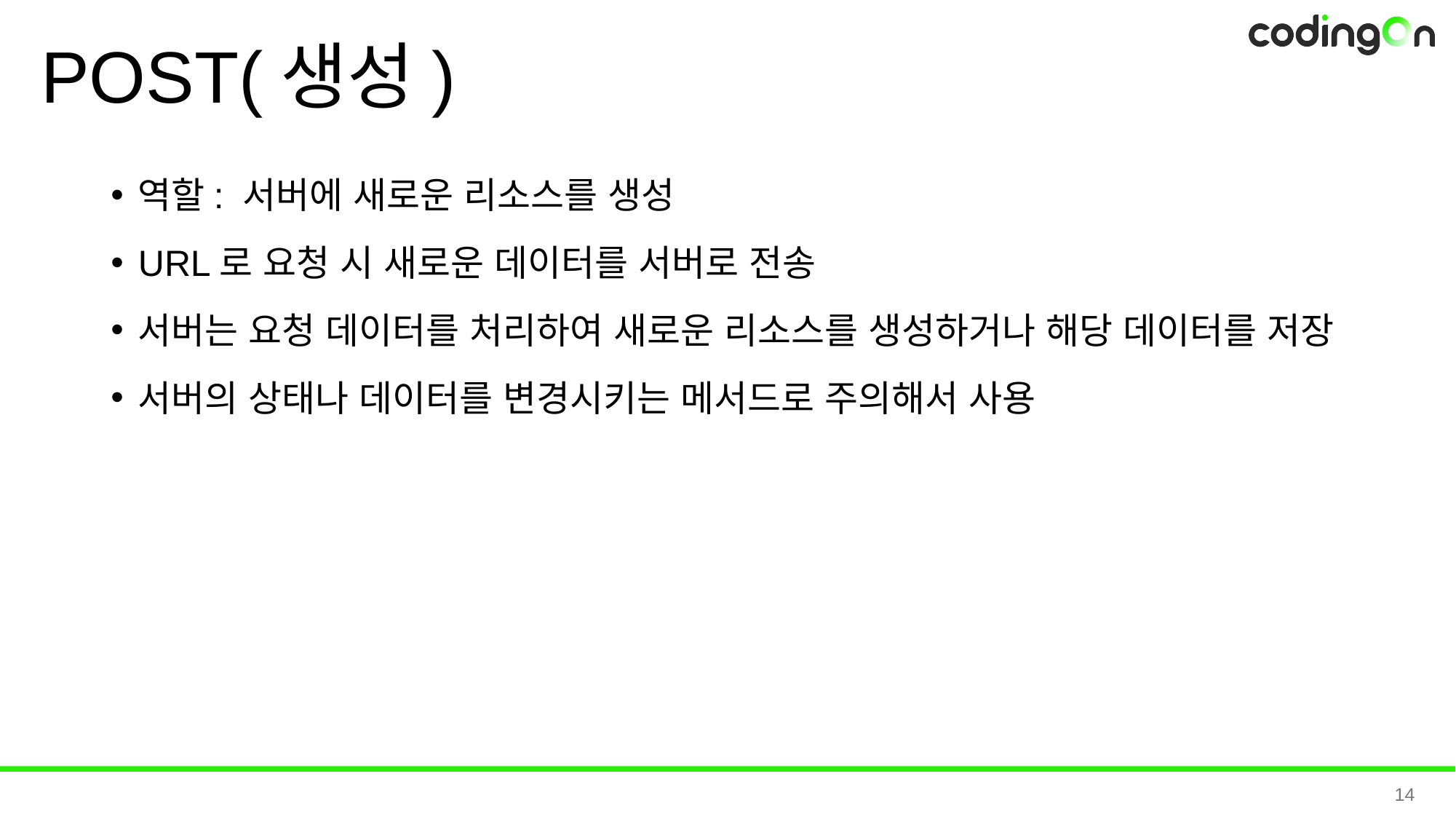

# POST(생성)
역할: 서버에 새로운 리소스를 생성
URL로 요청 시 새로운 데이터를 서버로 전송
서버는 요청 데이터를 처리하여 새로운 리소스를 생성하거나 해당 데이터를 저장
서버의 상태나 데이터를 변경시키는 메서드로 주의해서 사용

14